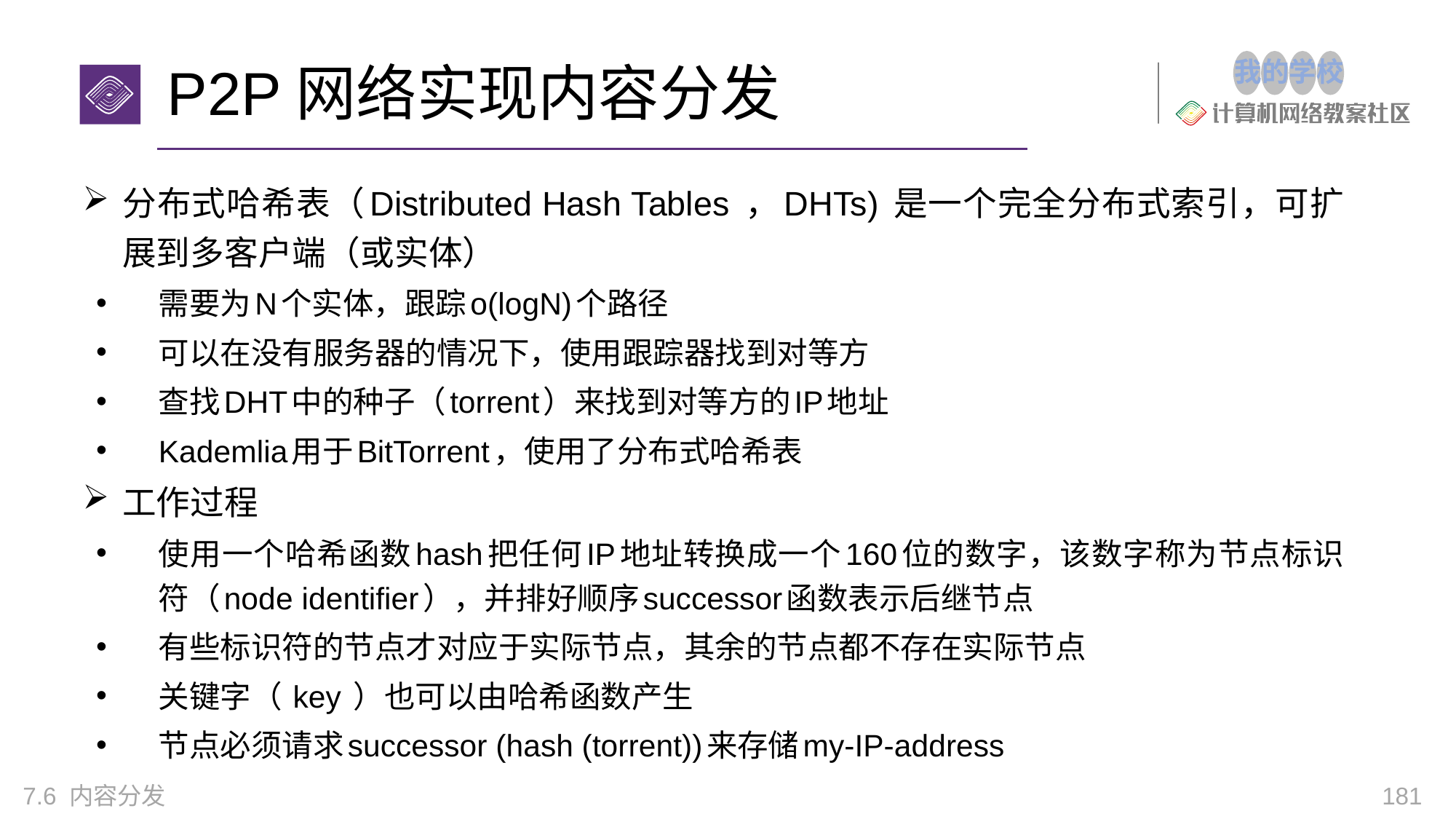

# P2P网络实现内容分发
分布式哈希表（Distributed Hash Tables ，DHTs) 是一个完全分布式索引，可扩展到多客户端（或实体）
需要为N个实体，跟踪o(logN)个路径
可以在没有服务器的情况下，使用跟踪器找到对等方
查找DHT中的种子（torrent）来找到对等方的IP地址
Kademlia用于BitTorrent，使用了分布式哈希表
工作过程
使用一个哈希函数hash把任何IP地址转换成一个160位的数字，该数字称为节点标识符（node identifier），并排好顺序successor函数表示后继节点
有些标识符的节点才对应于实际节点，其余的节点都不存在实际节点
关键字（ key ）也可以由哈希函数产生
节点必须请求successor (hash (torrent))来存储my-IP-address
181
7.6 内容分发